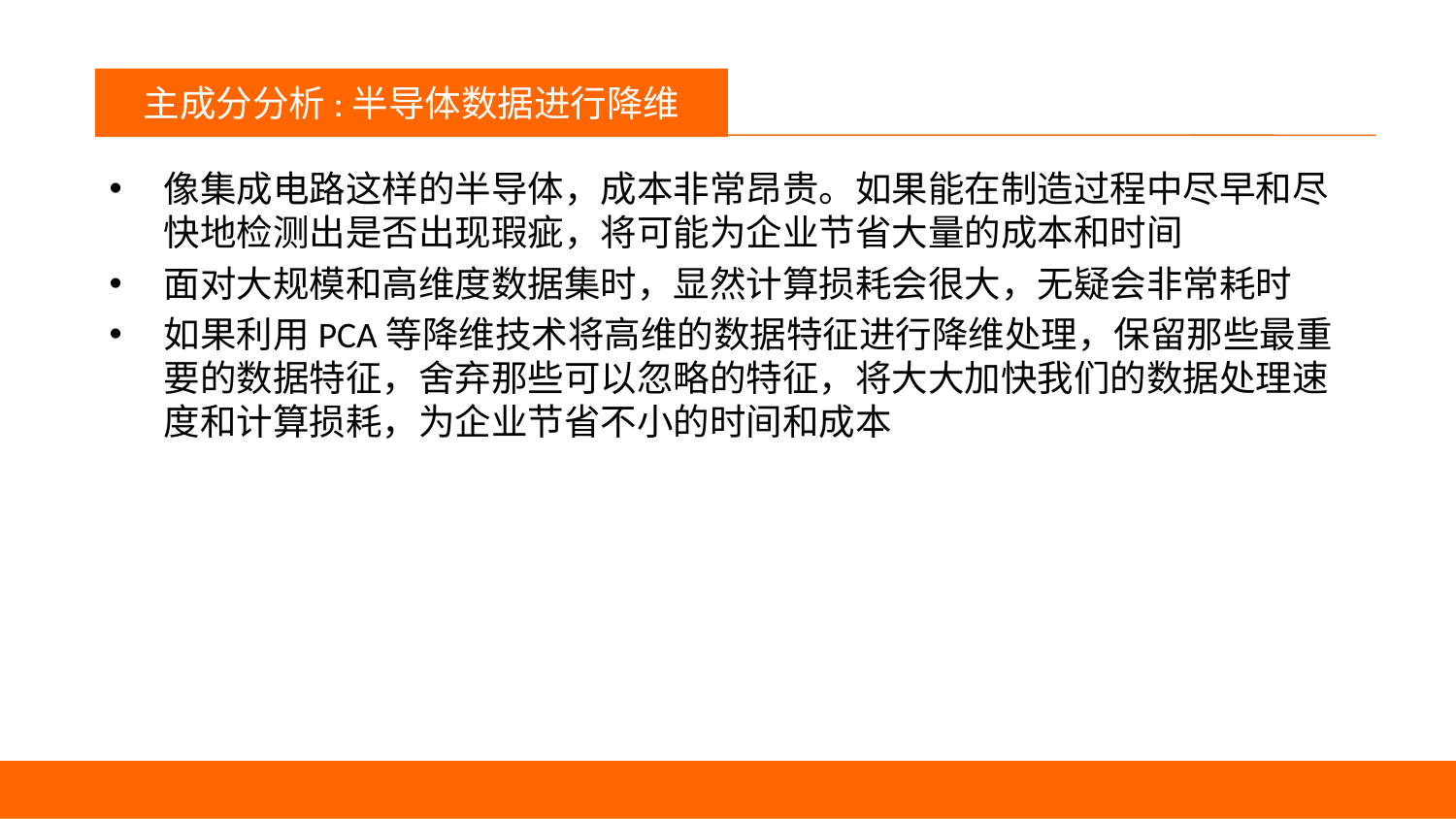

议程

主成分分析:半导体数据进行降维
像集成电路这样的半导体，成本非常昂贵。如果能在制造过程中尽早和尽快地检测出是否出现瑕疵，将可能为企业节省大量的成本和时间
面对大规模和高维度数据集时，显然计算损耗会很大，无疑会非常耗时
如果利用PCA等降维技术将高维的数据特征进行降维处理，保留那些最重要的数据特征，舍弃那些可以忽略的特征，将大大加快我们的数据处理速度和计算损耗，为企业节省不小的时间和成本